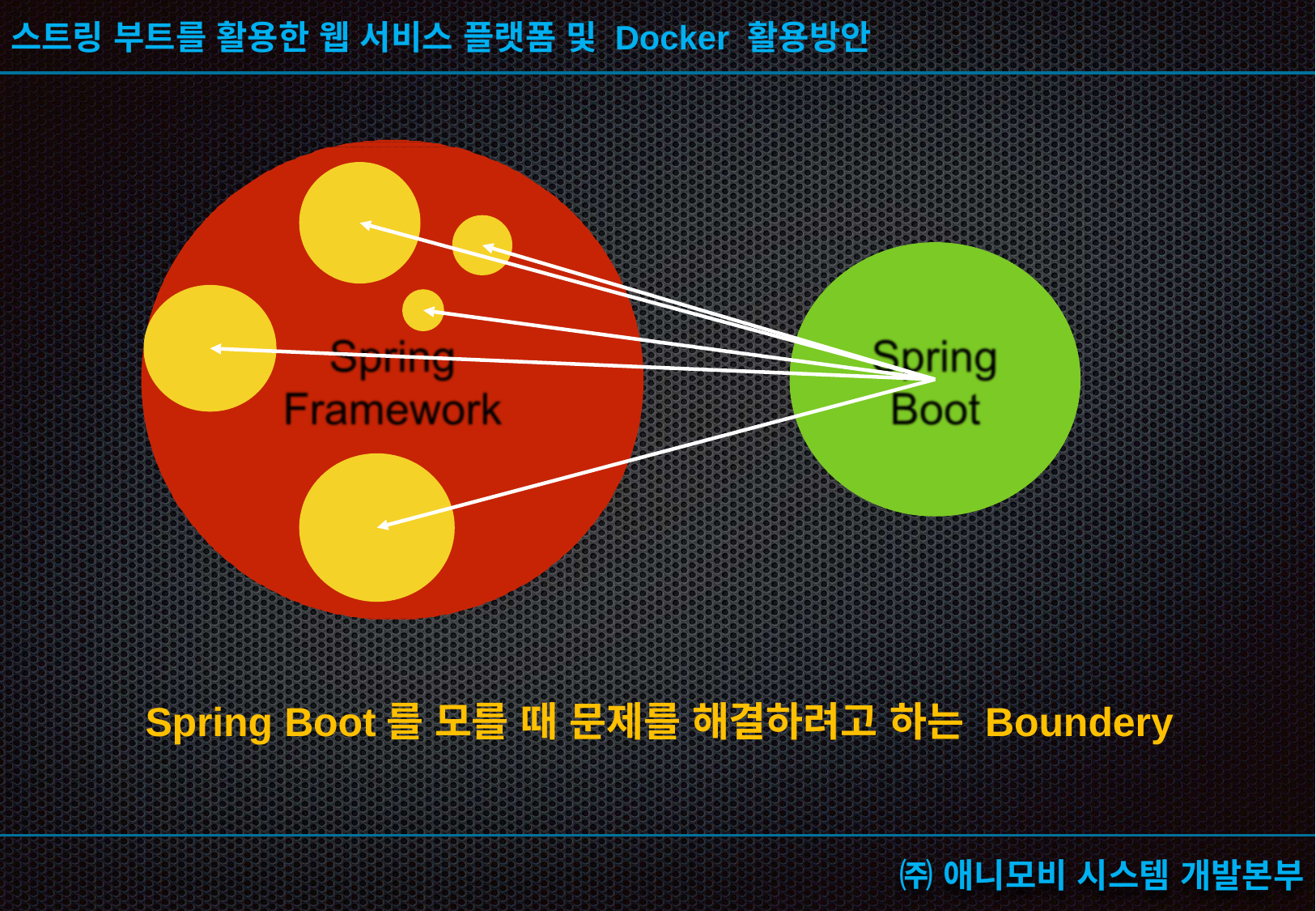

Spring Boot를 모를 때 문제를 해결하려고 하는 Boundery